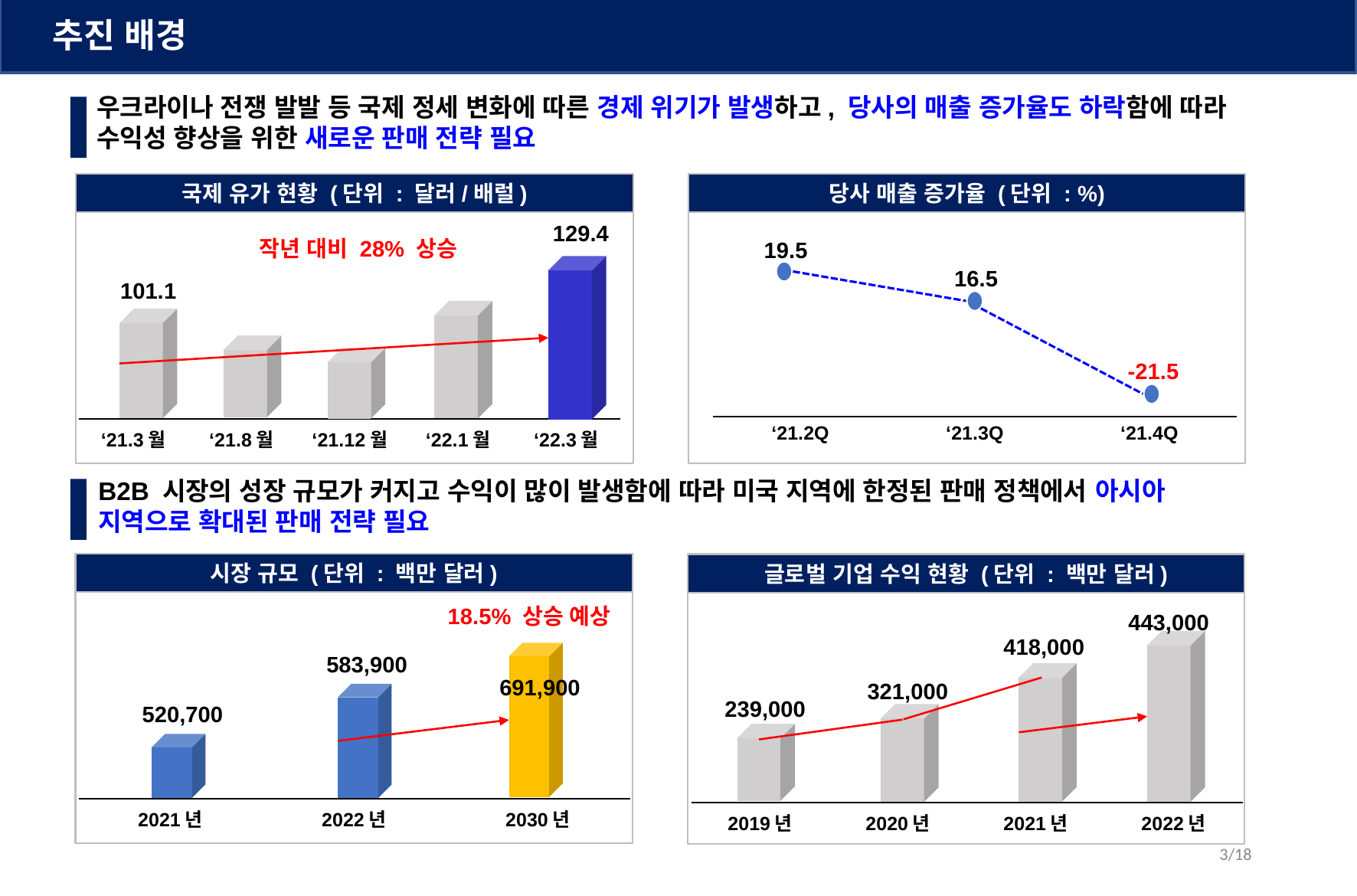

추진 배경
우크라이나 전쟁 발발 등 국제 정세 변화에 따른 경제 위기가 발생하고, 당사의 매출 증가율도 하락함에 따라 수익성 향상을 위한 새로운 판매 전략 필요

국제 유가 현황 (단위 : 달러/배럴)

당사 매출 증가율 (단위 : %)
129.4
작년 대비 28% 상승
19.5

16.5

101.1

-21.5

| ‘21.2Q | ‘21.3Q | ‘21.4Q |
| --- | --- | --- |
| ‘21.3월 | ‘21.8월 | ‘21.12월 | ‘22.1월 | ‘22.3월 |
| --- | --- | --- | --- | --- |
B2B 시장의 성장 규모가 커지고 수익이 많이 발생함에 따라 미국 지역에 한정된 판매 정책에서 아시아 지역으로 확대된 판매 전략 필요

시장 규모 (단위 : 백만 달러)

글로벌 기업 수익 현황 (단위 : 백만 달러)
18.5% 상승 예상
443,000
418,000

583,900

691,900
321,000

239,000
520,700

| 2021년 | 2022년 | 2030년 |
| --- | --- | --- |
| 2019년 | 2020년 | 2021년 | 2022년 |
| --- | --- | --- | --- |
3/18